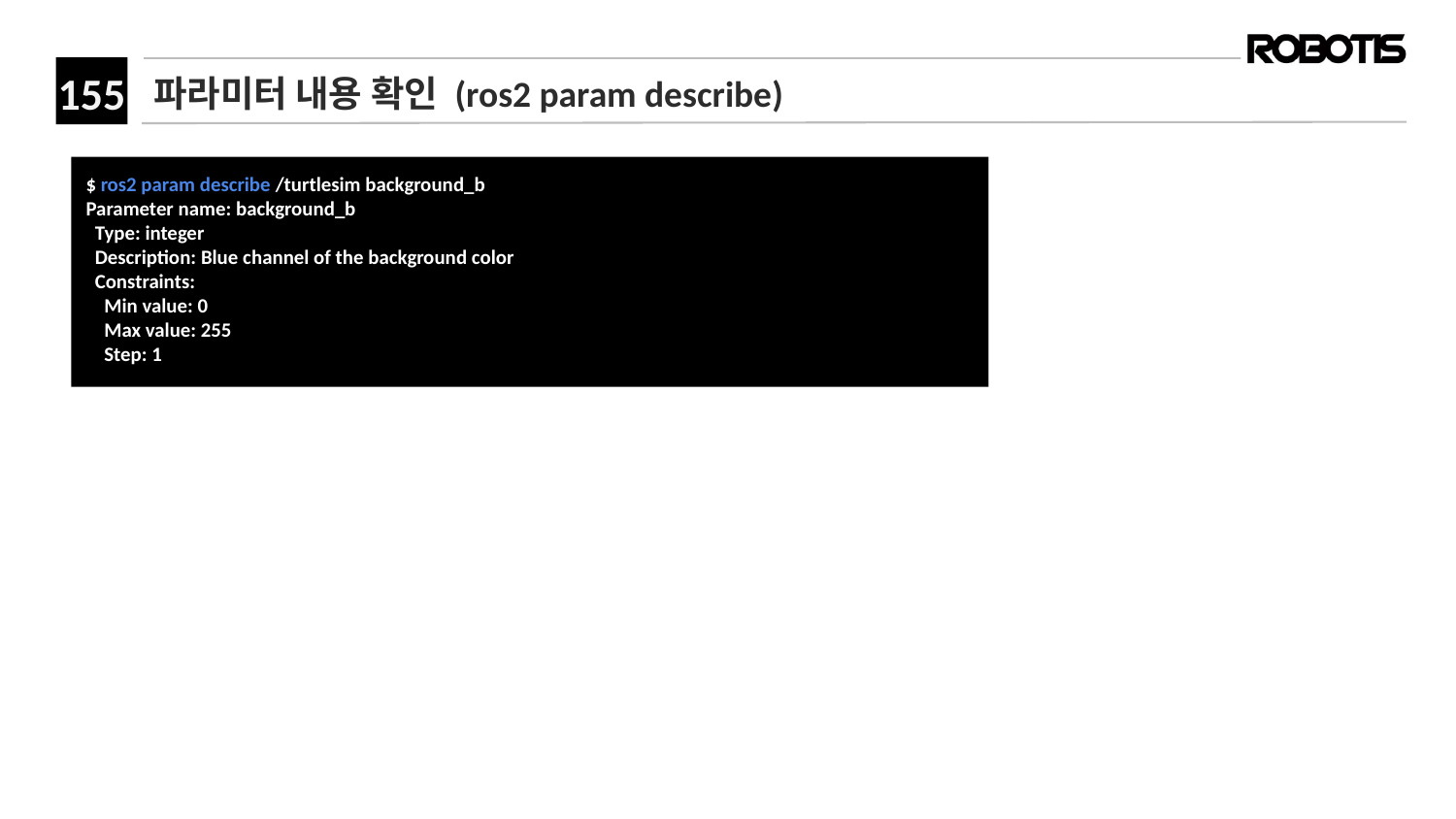

# 파라미터 내용 확인 (ros2 param describe)
$ ros2 param describe /turtlesim background_b
Parameter name: background_b
  Type: integer
  Description: Blue channel of the background color
  Constraints:
    Min value: 0
    Max value: 255
    Step: 1